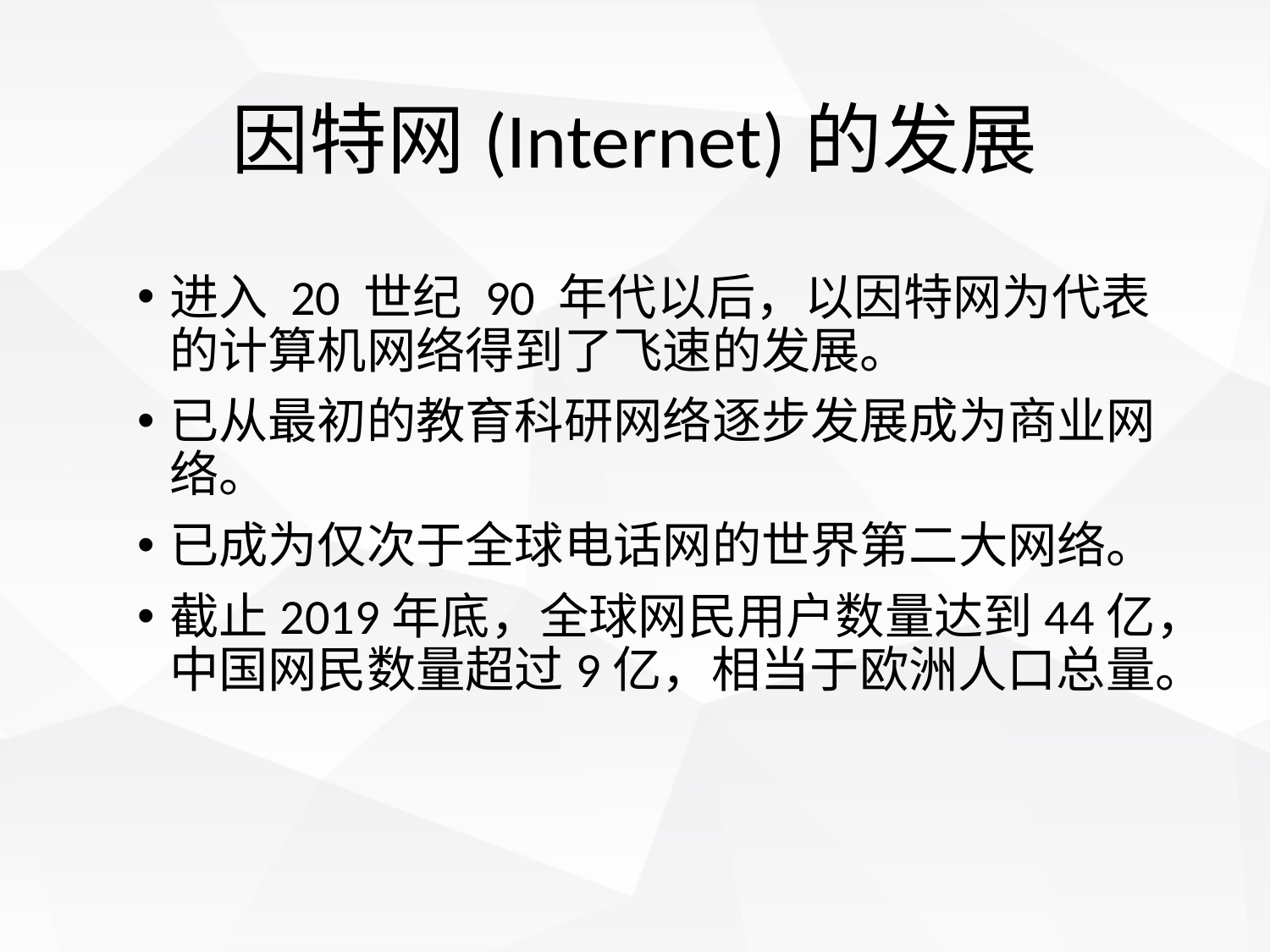

# 因特网(Internet)的发展
进入 20 世纪 90 年代以后，以因特网为代表的计算机网络得到了飞速的发展。
已从最初的教育科研网络逐步发展成为商业网络。
已成为仅次于全球电话网的世界第二大网络。
截止2019年底，全球网民用户数量达到44亿，中国网民数量超过9亿，相当于欧洲人口总量。